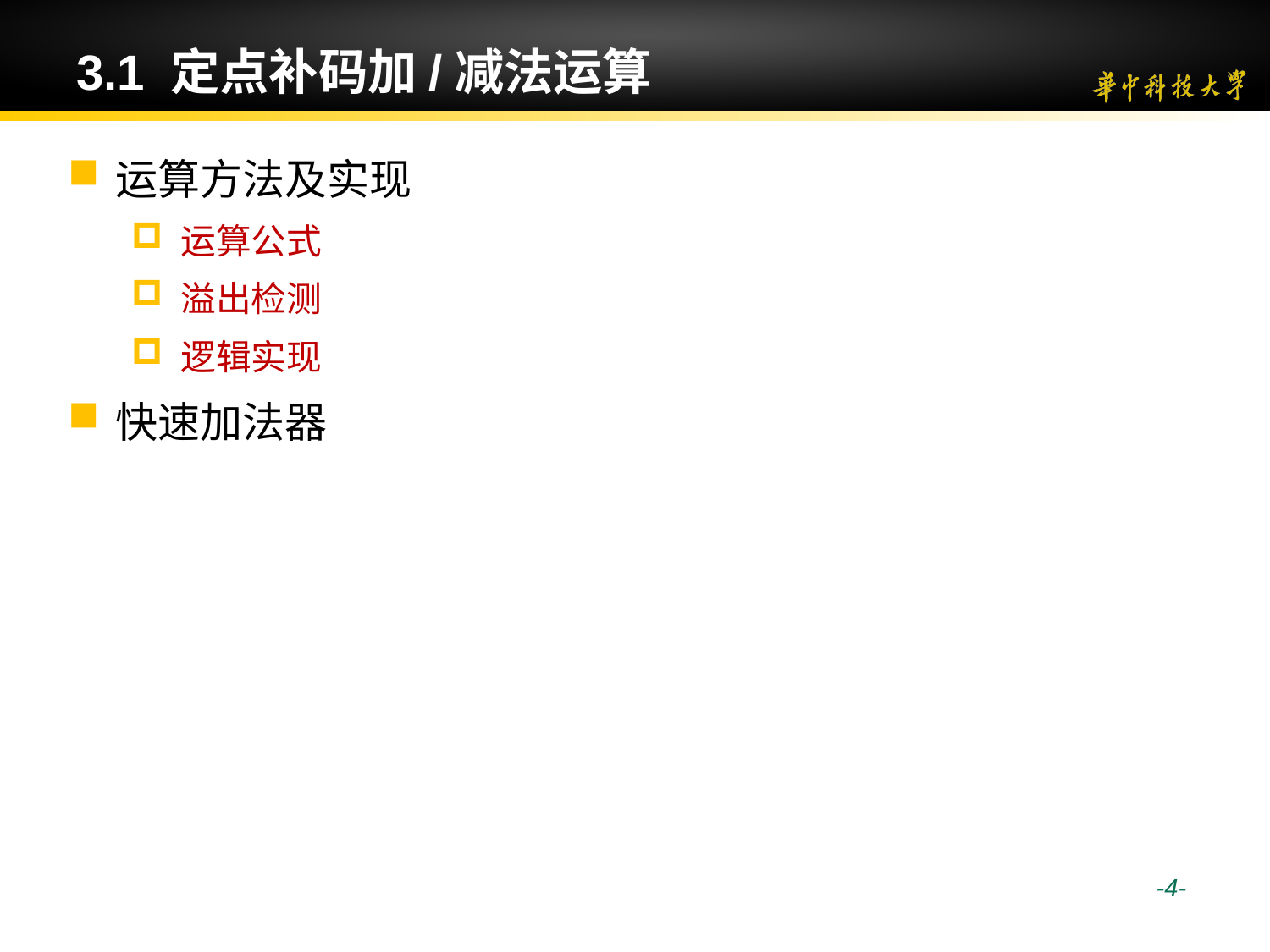

# 3.1 定点补码加/减法运算
运算方法及实现
运算公式
溢出检测
逻辑实现
快速加法器

 -4-